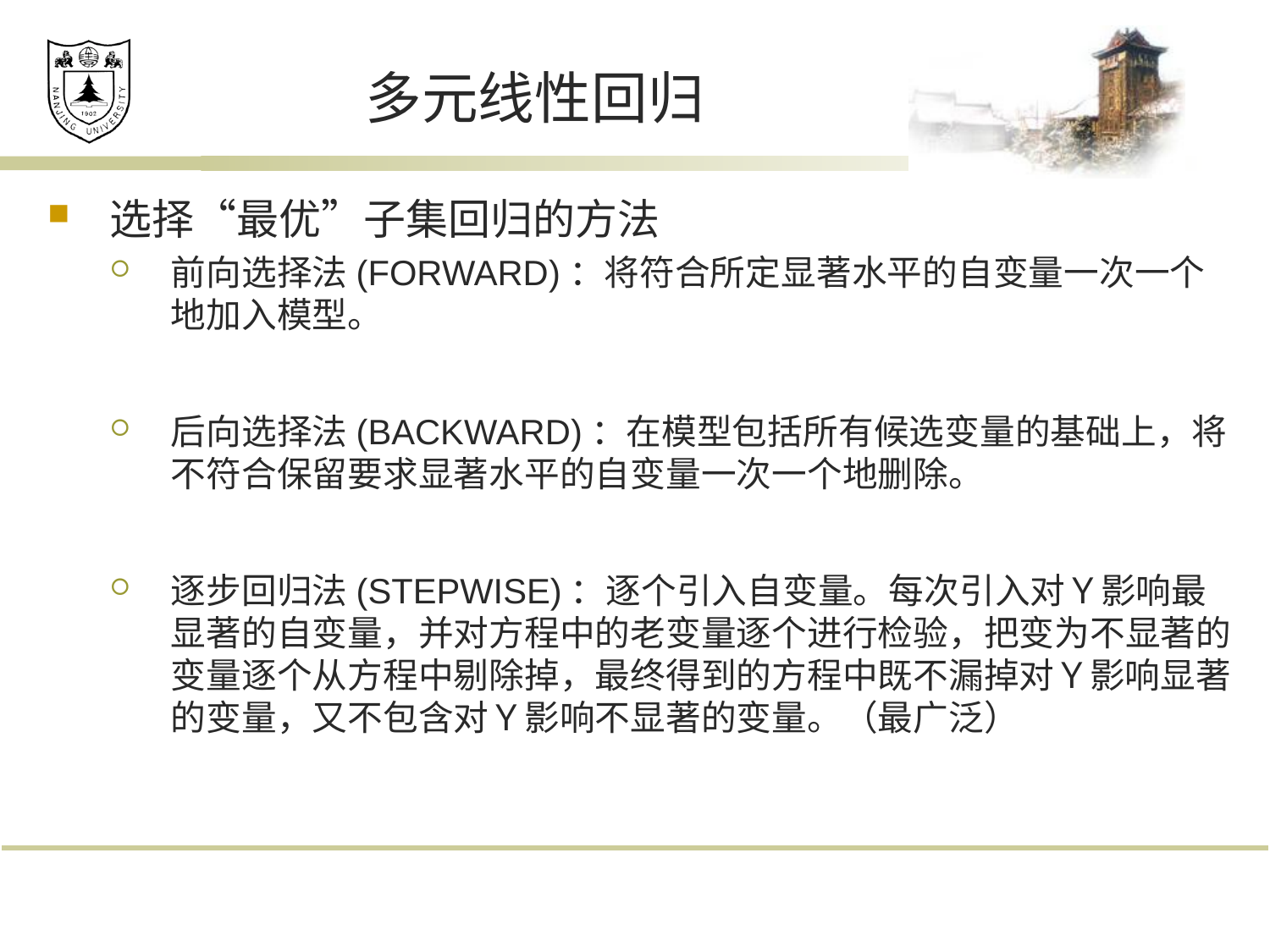

# 多元线性回归
选择“最优”子集回归的方法
前向选择法(FORWARD)：将符合所定显著水平的自变量一次一个地加入模型。

后向选择法(BACKWARD)：在模型包括所有候选变量的基础上，将不符合保留要求显著水平的自变量一次一个地删除。

逐步回归法(STEPWISE)：逐个引入自变量。每次引入对Ｙ影响最显著的自变量，并对方程中的老变量逐个进行检验，把变为不显著的变量逐个从方程中剔除掉，最终得到的方程中既不漏掉对Ｙ影响显著的变量，又不包含对Ｙ影响不显著的变量。（最广泛）